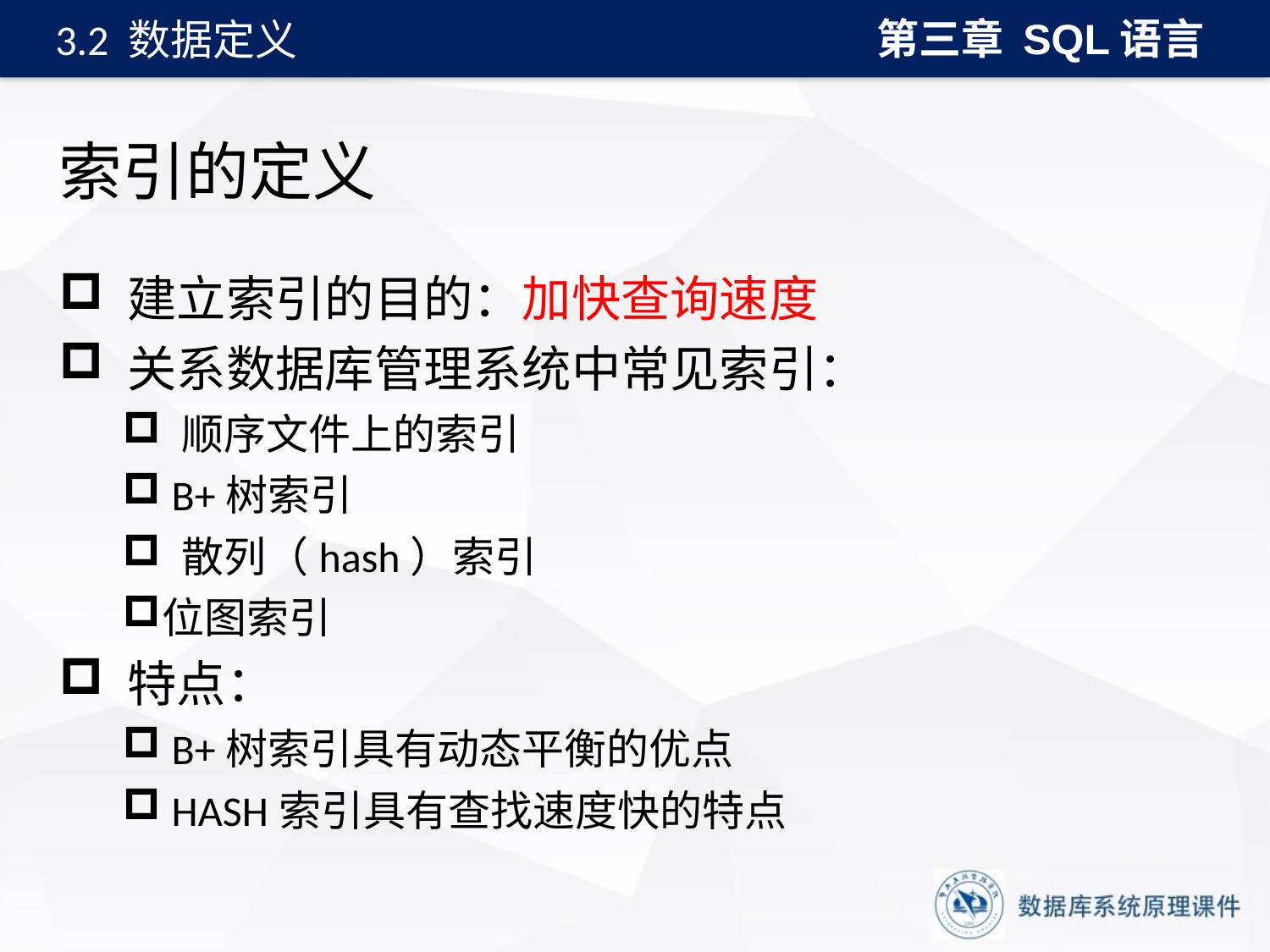

第三章 SQL语言
3.2 数据定义
# 索引的定义
 建立索引的目的：加快查询速度
 关系数据库管理系统中常见索引：
 顺序文件上的索引
 B+树索引
 散列（hash）索引
位图索引
 特点：
 B+树索引具有动态平衡的优点
 HASH索引具有查找速度快的特点